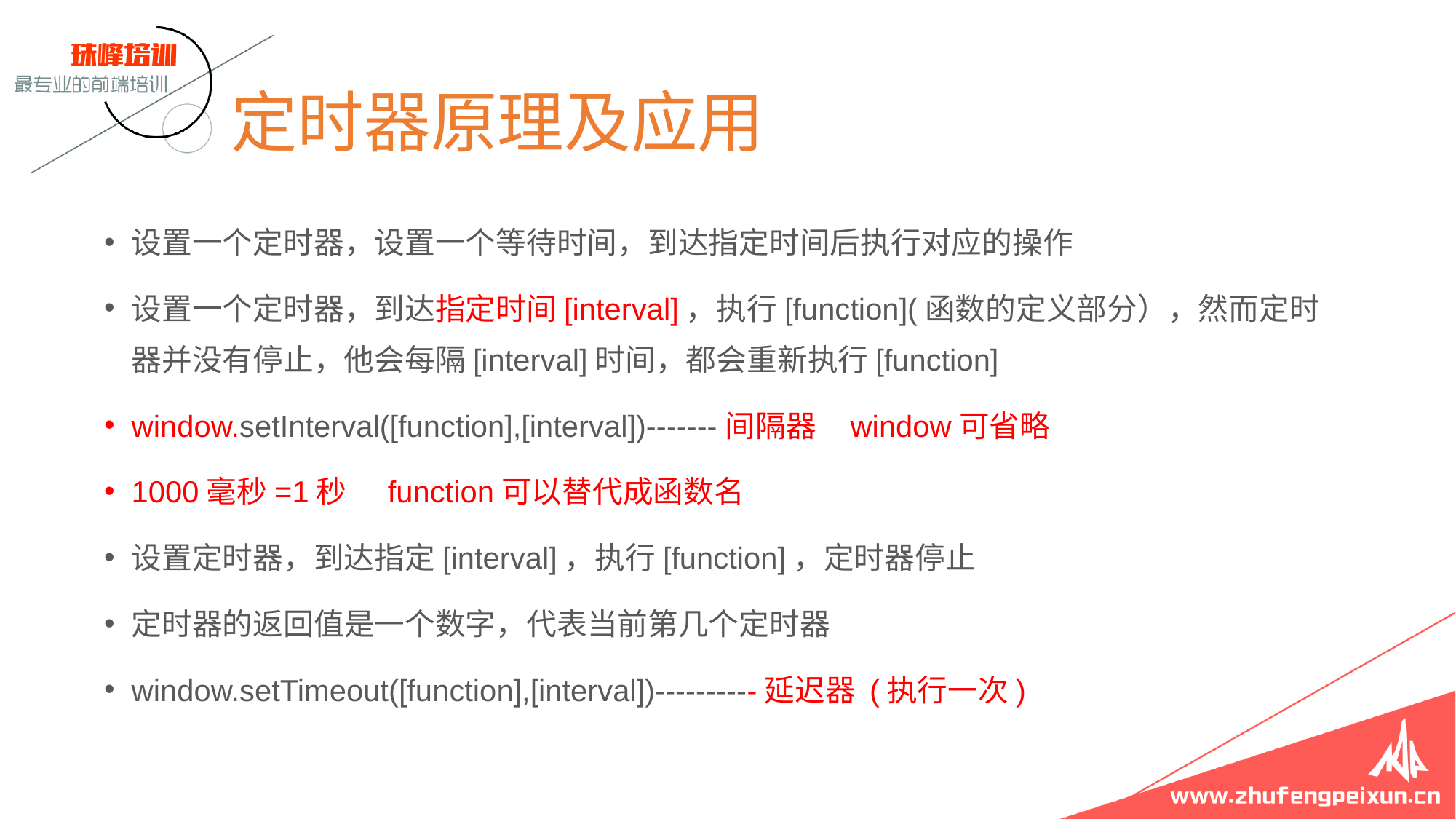

# 定时器原理及应用
设置一个定时器，设置一个等待时间，到达指定时间后执行对应的操作
设置一个定时器，到达指定时间[interval]，执行[function](函数的定义部分），然而定时器并没有停止，他会每隔[interval]时间，都会重新执行[function]
window.setInterval([function],[interval])-------间隔器    window可省略
1000毫秒=1秒     function可以替代成函数名
设置定时器，到达指定[interval]，执行[function]，定时器停止
定时器的返回值是一个数字，代表当前第几个定时器
window.setTimeout([function],[interval])----------延迟器 (执行一次)